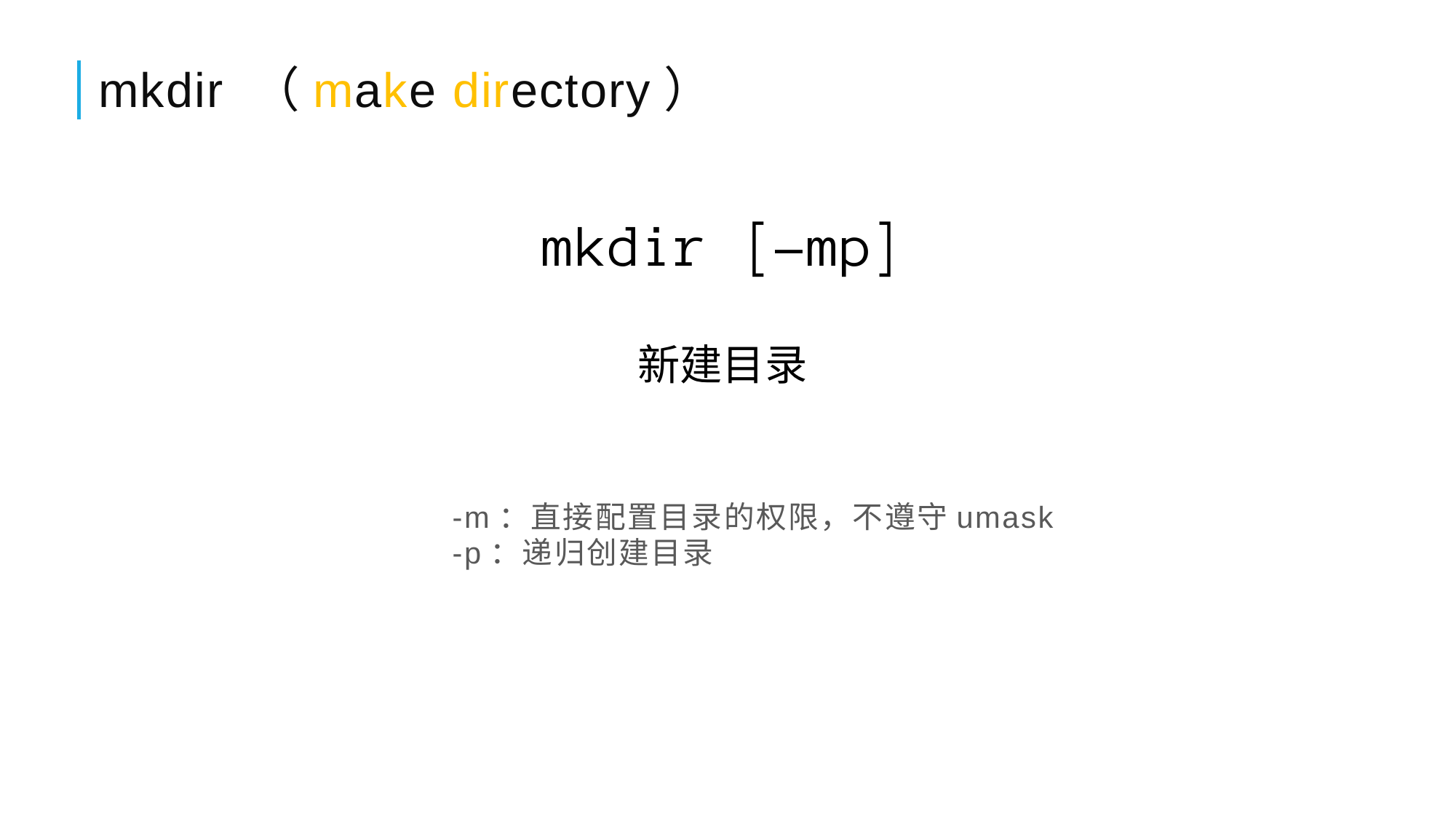

# mkdir （make directory）
mkdir [-mp]
新建目录
-m：直接配置目录的权限，不遵守umask
-p：递归创建目录